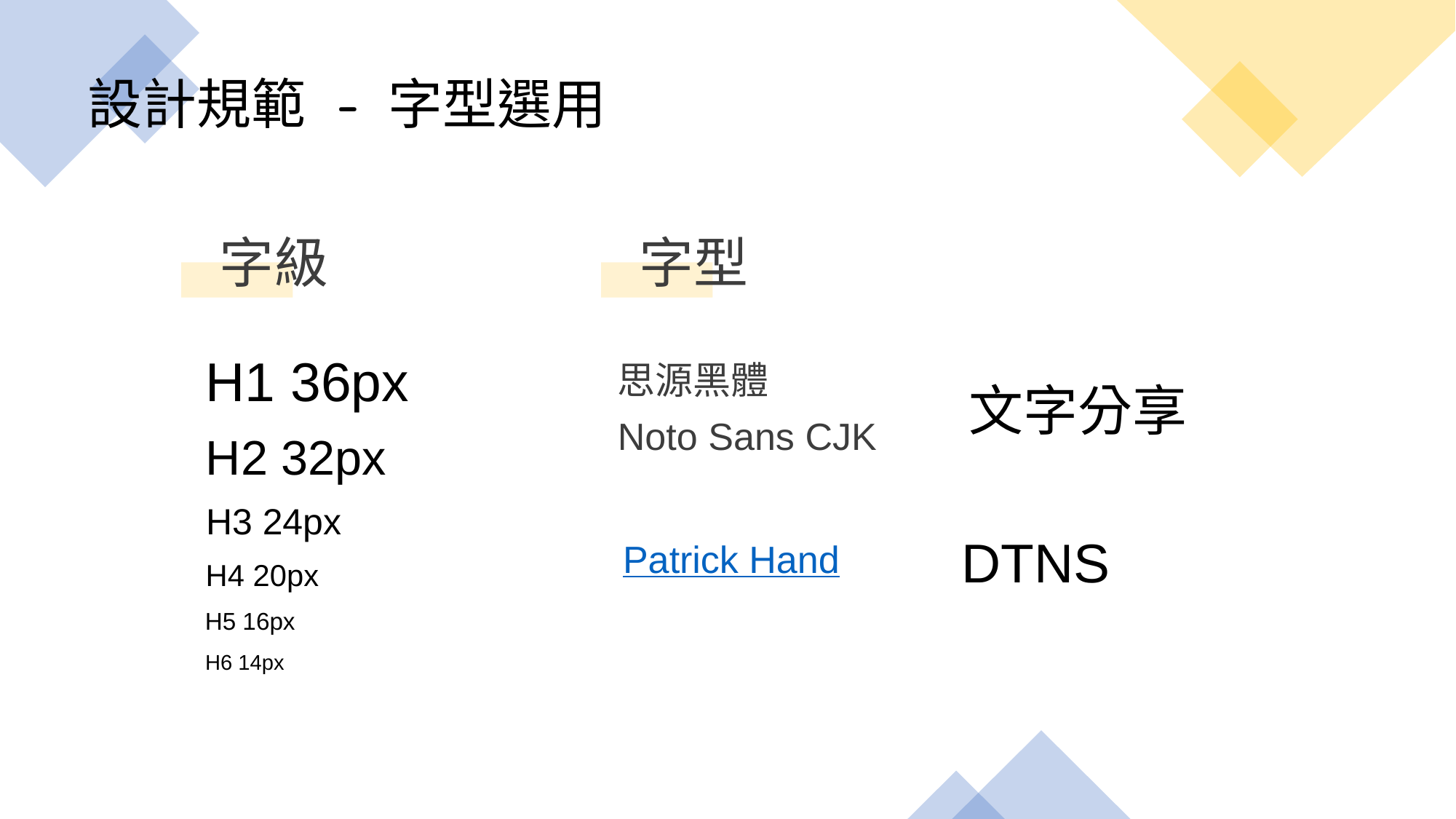

設計規範
- 字型選用

字級
字型
jf open 粉圓

H1 36px
文字分享
思源黑體
Noto Sans CJK
文字分享
H2 32px
文字分享
H3 24px
文字分享
DTNS
Patrick Hand
H4 20px
文字分享
H5 16px
文字分享
H6 14px
文字分享